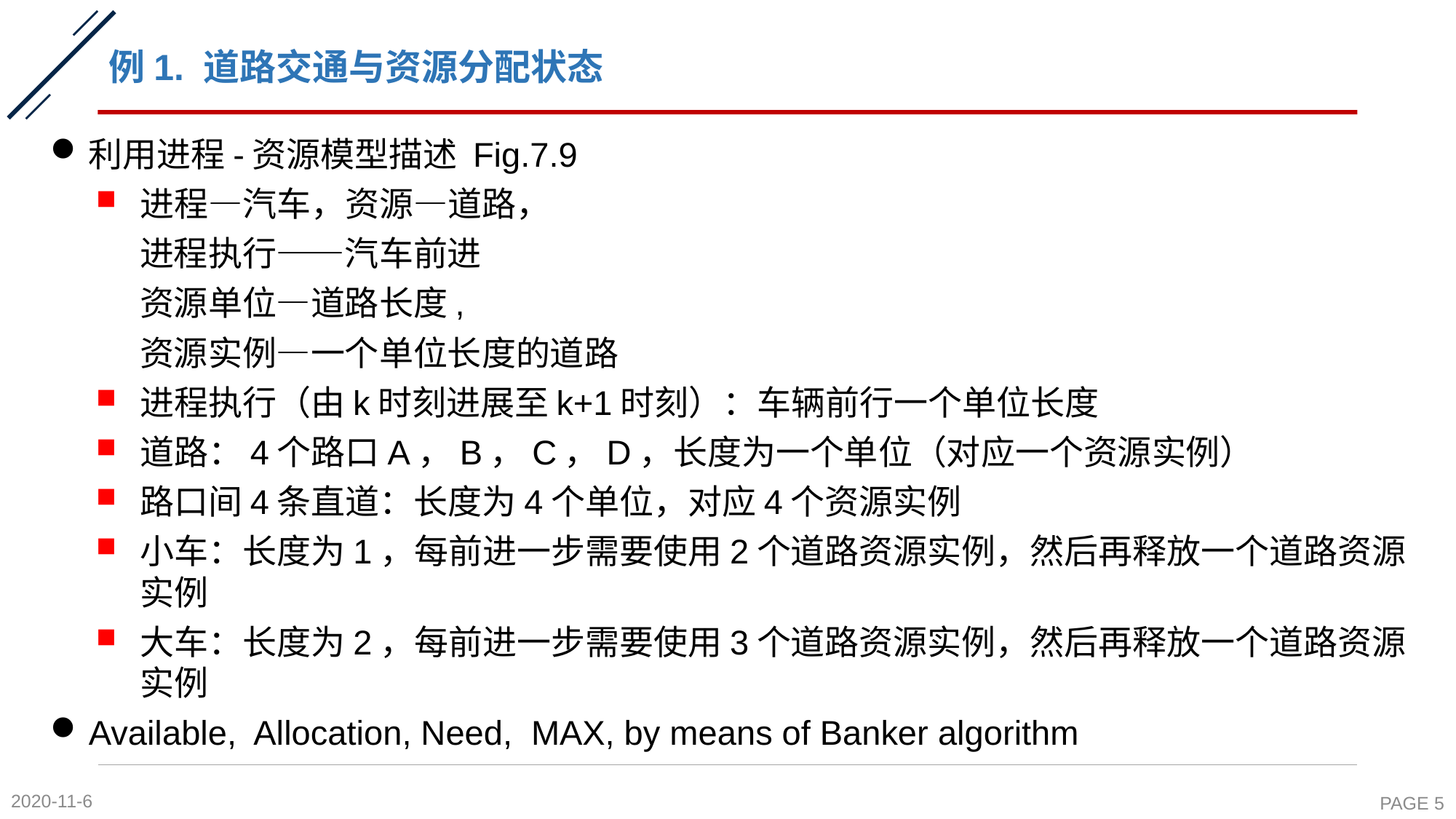

# 例1. 道路交通与资源分配状态

利用进程-资源模型描述 Fig.7.9
进程—汽车，资源—道路，
    进程执行——汽车前进
    资源单位—道路长度,
    资源实例—一个单位长度的道路
进程执行（由k时刻进展至k+1时刻）：车辆前行一个单位长度
道路：4个路口A，B，C，D，长度为一个单位（对应一个资源实例）
路口间4条直道：长度为4个单位，对应4个资源实例
小车：长度为1，每前进一步需要使用2个道路资源实例，然后再释放一个道路资源实例
大车：长度为2，每前进一步需要使用3个道路资源实例，然后再释放一个道路资源实例
Available,  Allocation, Need,  MAX, by means of Banker algorithm
2020-11-6
PAGE 5